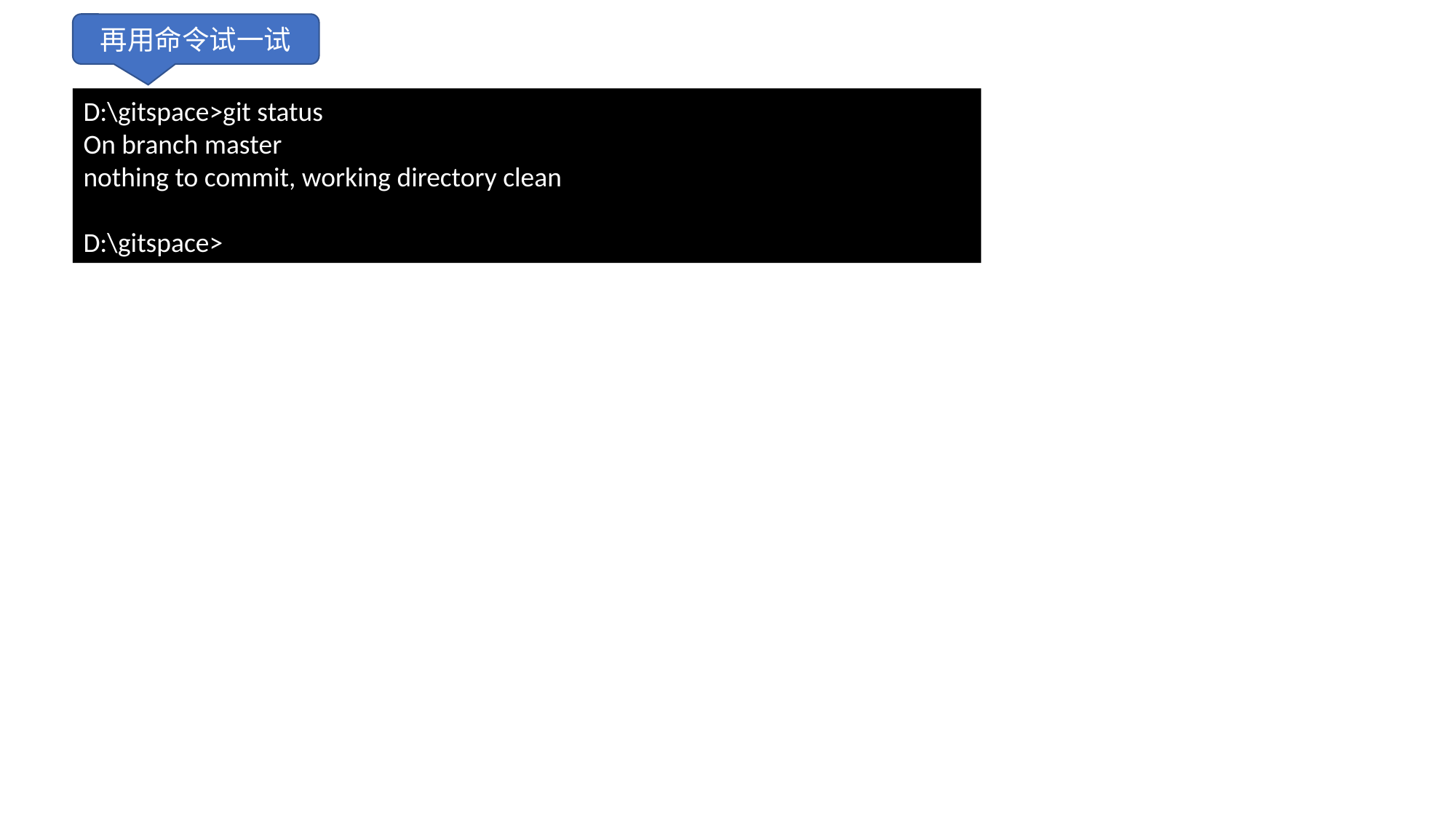

再用命令试一试
D:\gitspace>git status
On branch master
nothing to commit, working directory clean

D:\gitspace>